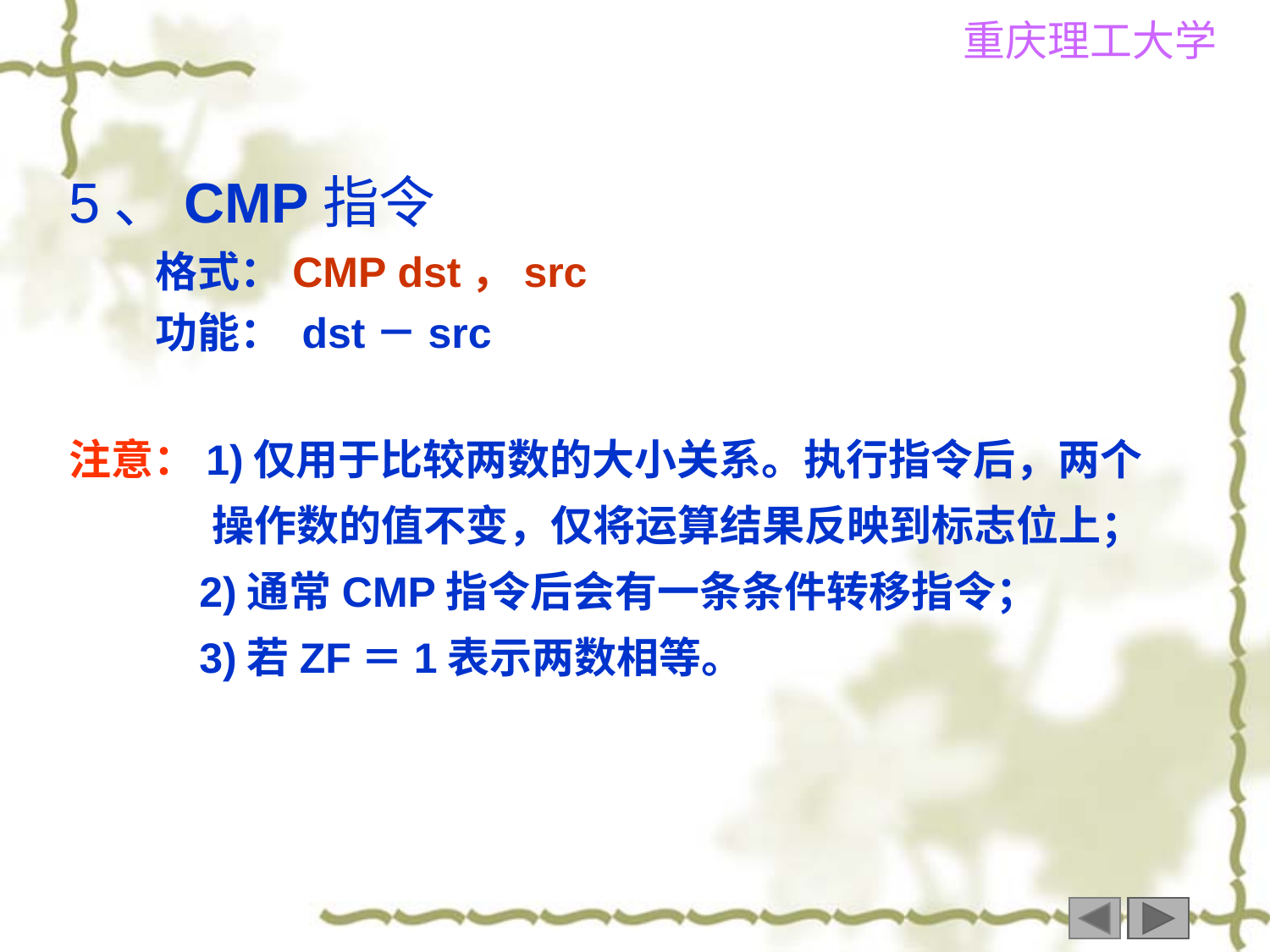

5、CMP指令
        格式：CMP dst，src
        功能： dst－src

注意：1)仅用于比较两数的大小关系。执行指令后，两个
              操作数的值不变，仅将运算结果反映到标志位上；
           2)通常CMP指令后会有一条条件转移指令；
           3)若ZF＝1表示两数相等。